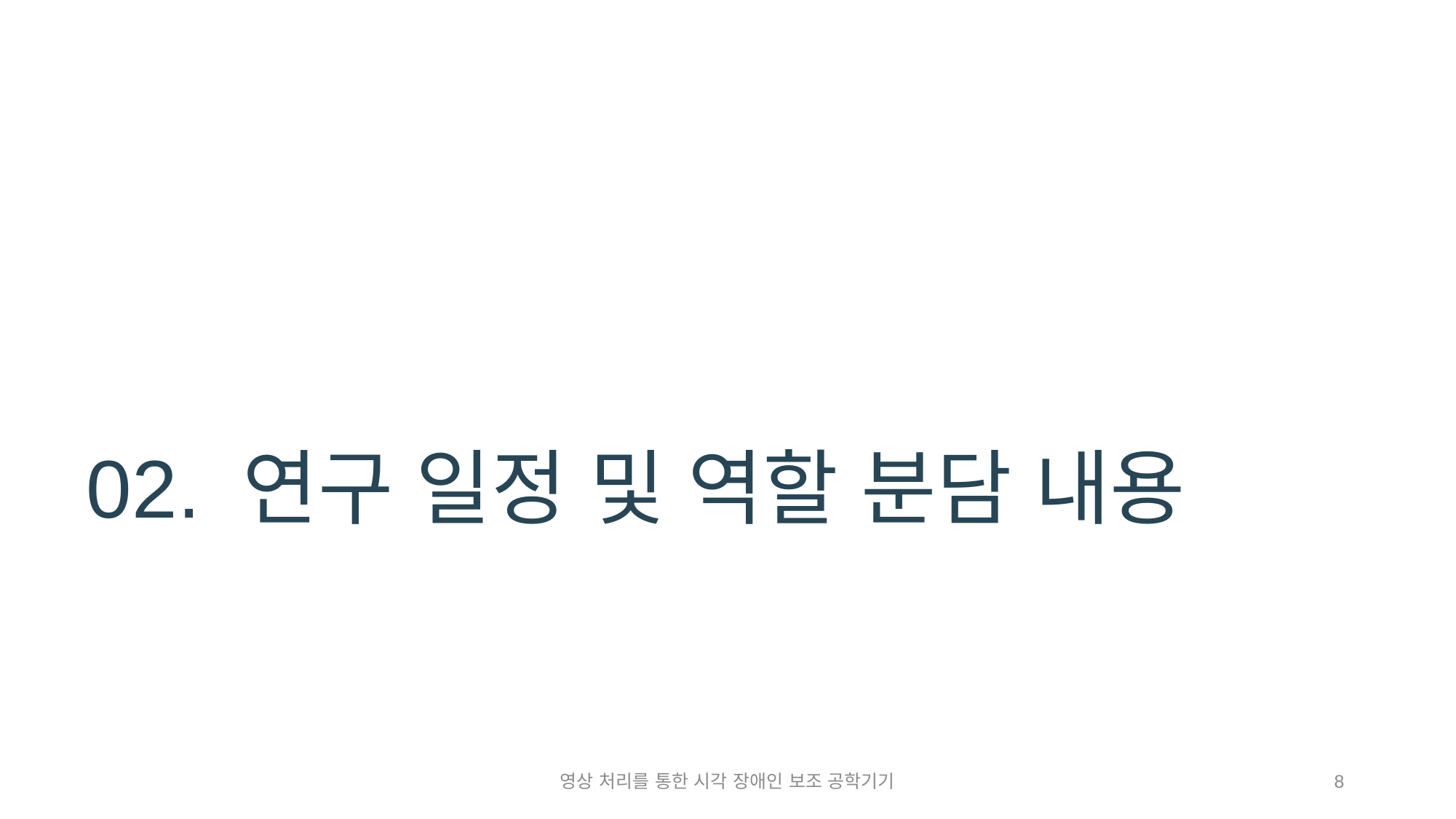

# 02. 연구 일정 및 역할 분담 내용
영상 처리를 통한 시각 장애인 보조 공학기기
8